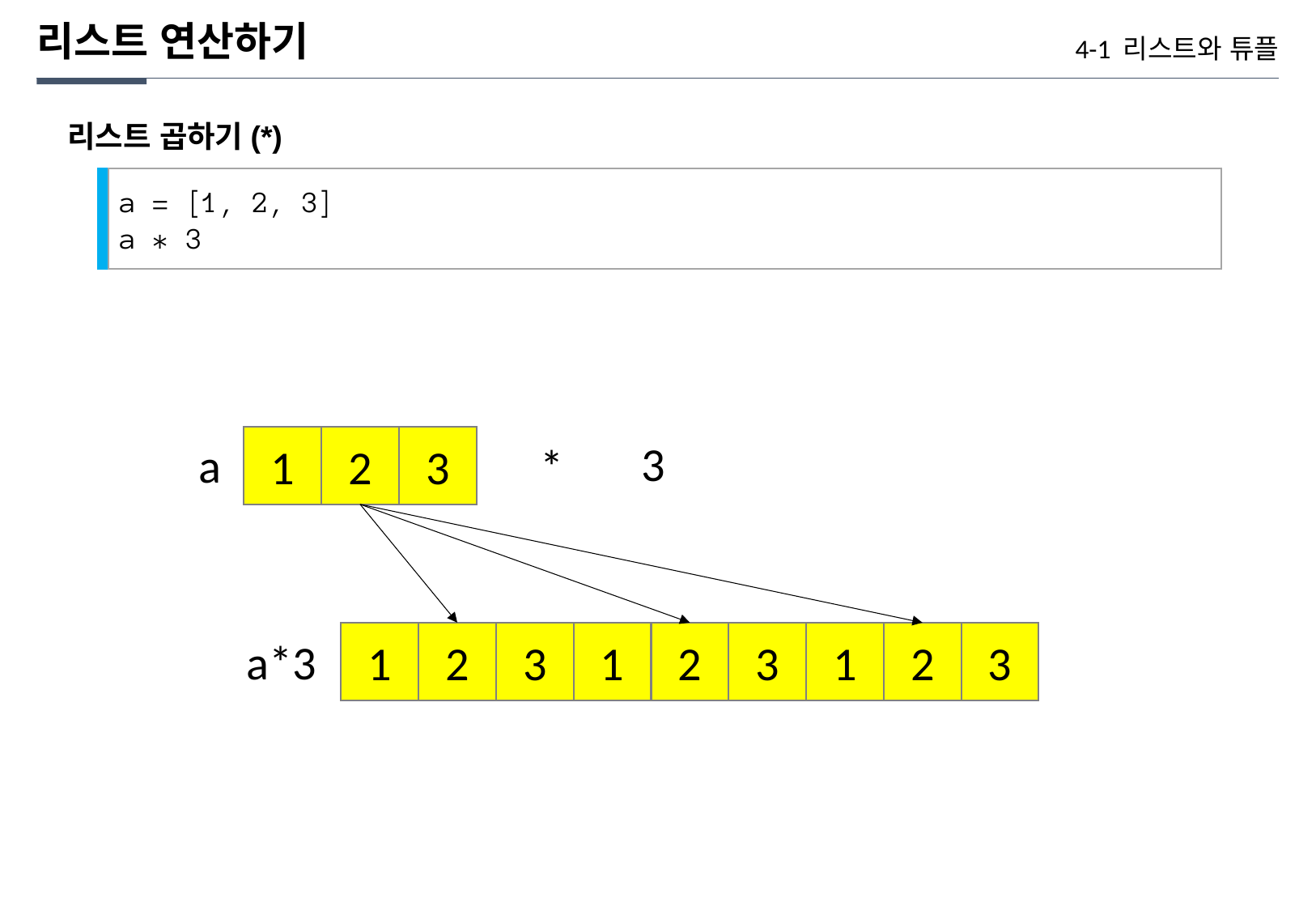

리스트 연산하기
4-1 리스트와 튜플
리스트 곱하기(*)

a = [1, 2, 3]
a * 3
1
2
3
3
a
*
1
2
3
1
2
3
1
2
3
a*3